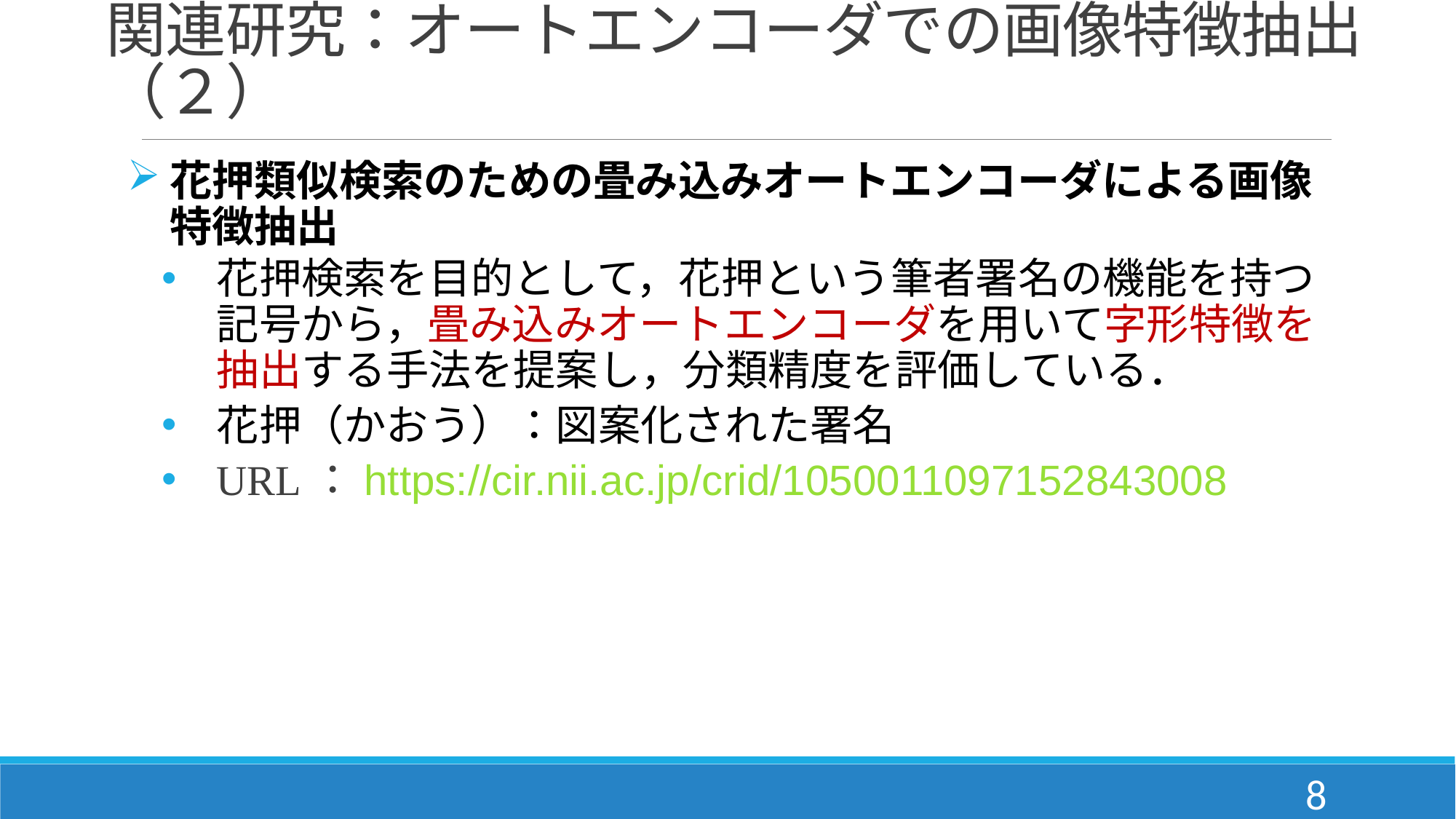

# 関連研究：オートエンコーダでの画像特徴抽出（２）
花押類似検索のための畳み込みオートエンコーダによる画像特徴抽出
花押検索を目的として，花押という筆者署名の機能を持つ記号から，畳み込みオートエンコーダを用いて字形特徴を抽出する手法を提案し，分類精度を評価している．
花押（かおう）：図案化された署名
URL：https://cir.nii.ac.jp/crid/1050011097152843008

8